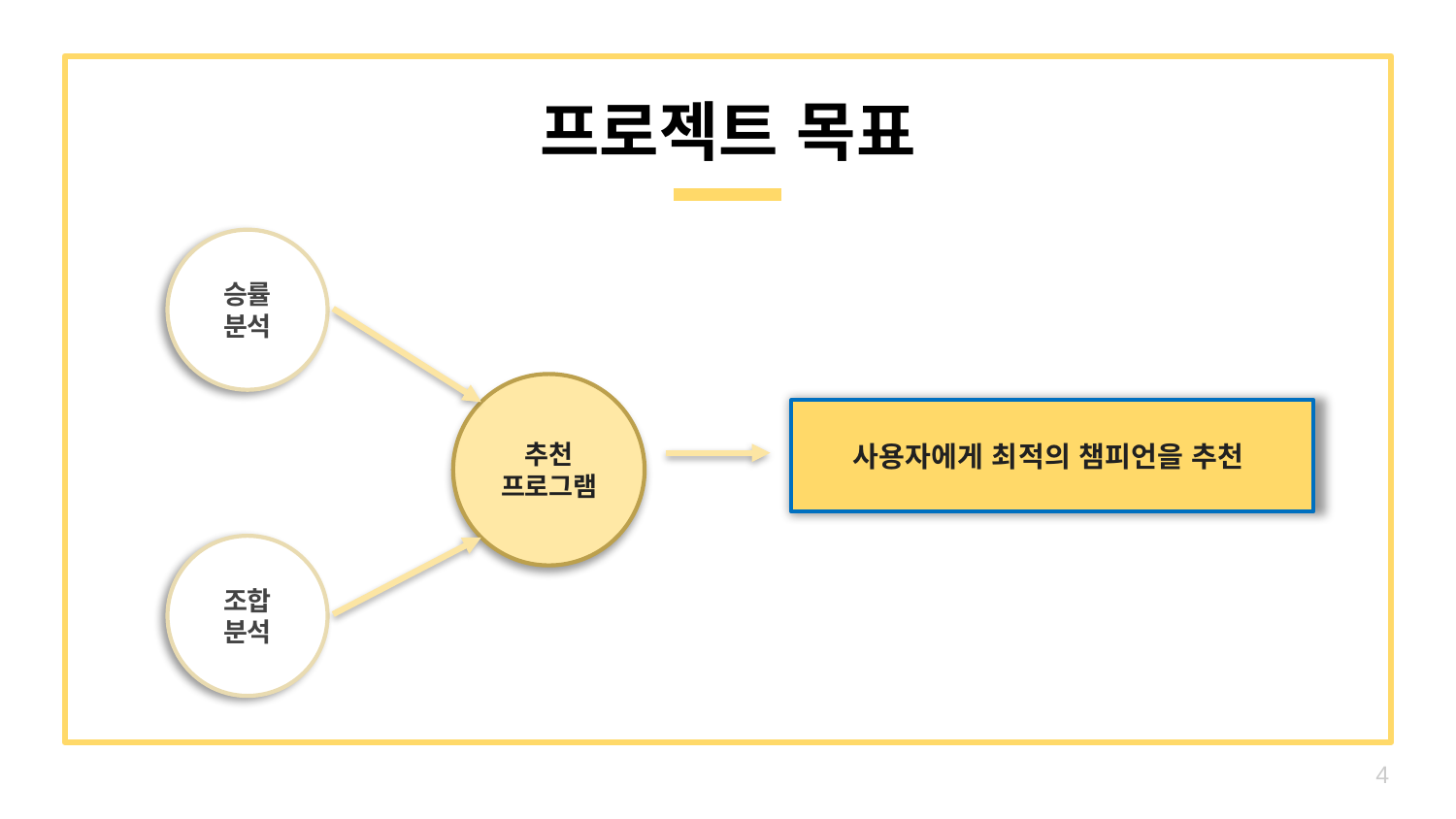

프로젝트 목표
승률
분석
추천
프로그램
사용자에게 최적의 챔피언을 추천
조합
분석
4